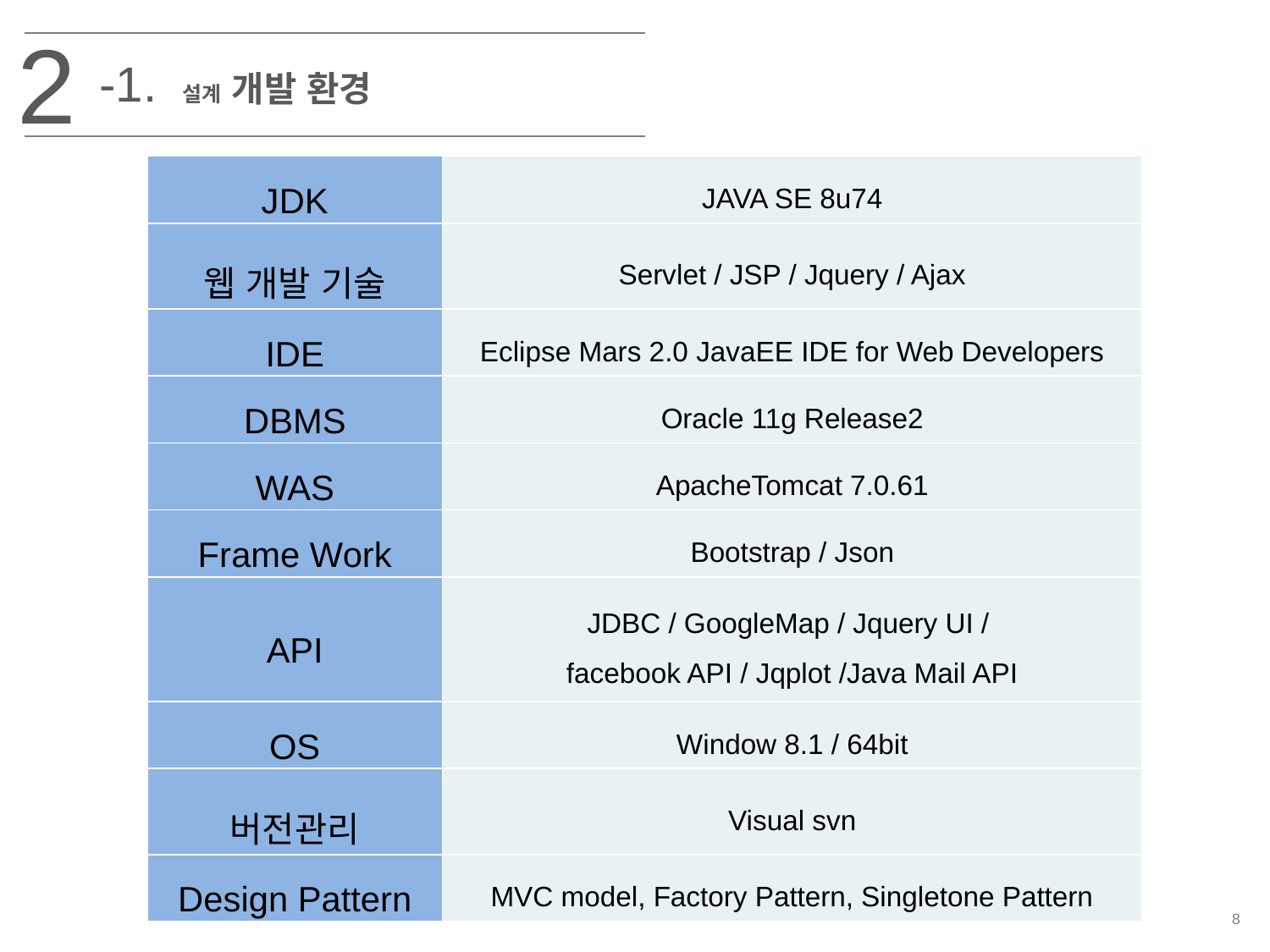

2
-1. 설계 개발 환경
| JDK | JAVA SE 8u74 |
| --- | --- |
| 웹 개발 기술 | Servlet / JSP / Jquery / Ajax |
| IDE | Eclipse Mars 2.0 JavaEE IDE for Web Developers |
| DBMS | Oracle 11g Release2 |
| WAS | ApacheTomcat 7.0.61 |
| Frame Work | Bootstrap / Json |
| API | JDBC / GoogleMap / Jquery UI / facebook API / Jqplot /Java Mail API |
| OS | Window 8.1 / 64bit |
| 버전관리 | Visual svn |
| Design Pattern | MVC model, Factory Pattern, Singletone Pattern |